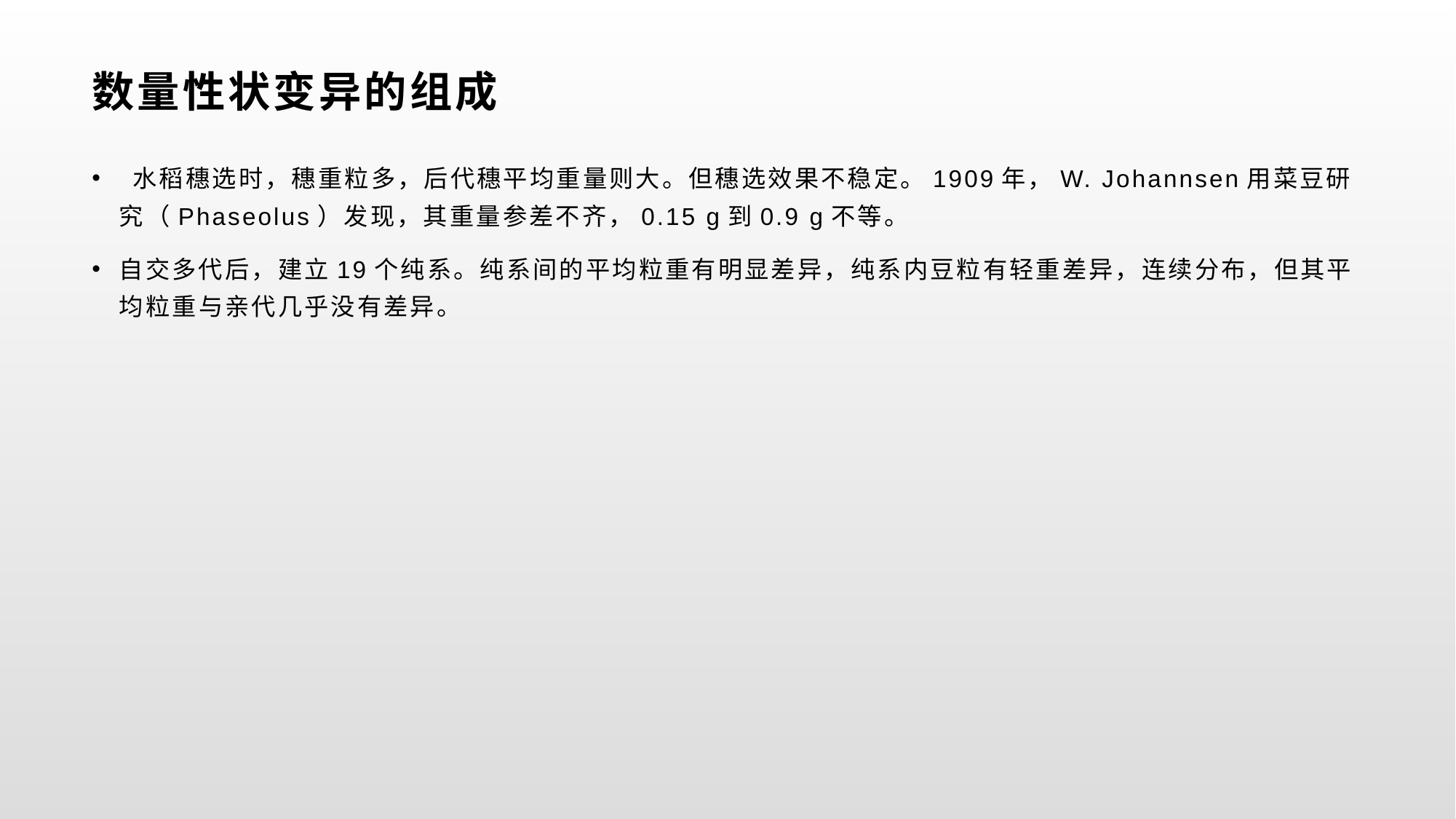

# 数量性状变异的组成
 水稻穗选时，穗重粒多，后代穗平均重量则大。但穗选效果不稳定。1909年，W. Johannsen用菜豆研究（Phaseolus）发现，其重量参差不齐，0.15 g到0.9 g不等。
自交多代后，建立19个纯系。纯系间的平均粒重有明显差异，纯系内豆粒有轻重差异，连续分布，但其平均粒重与亲代几乎没有差异。